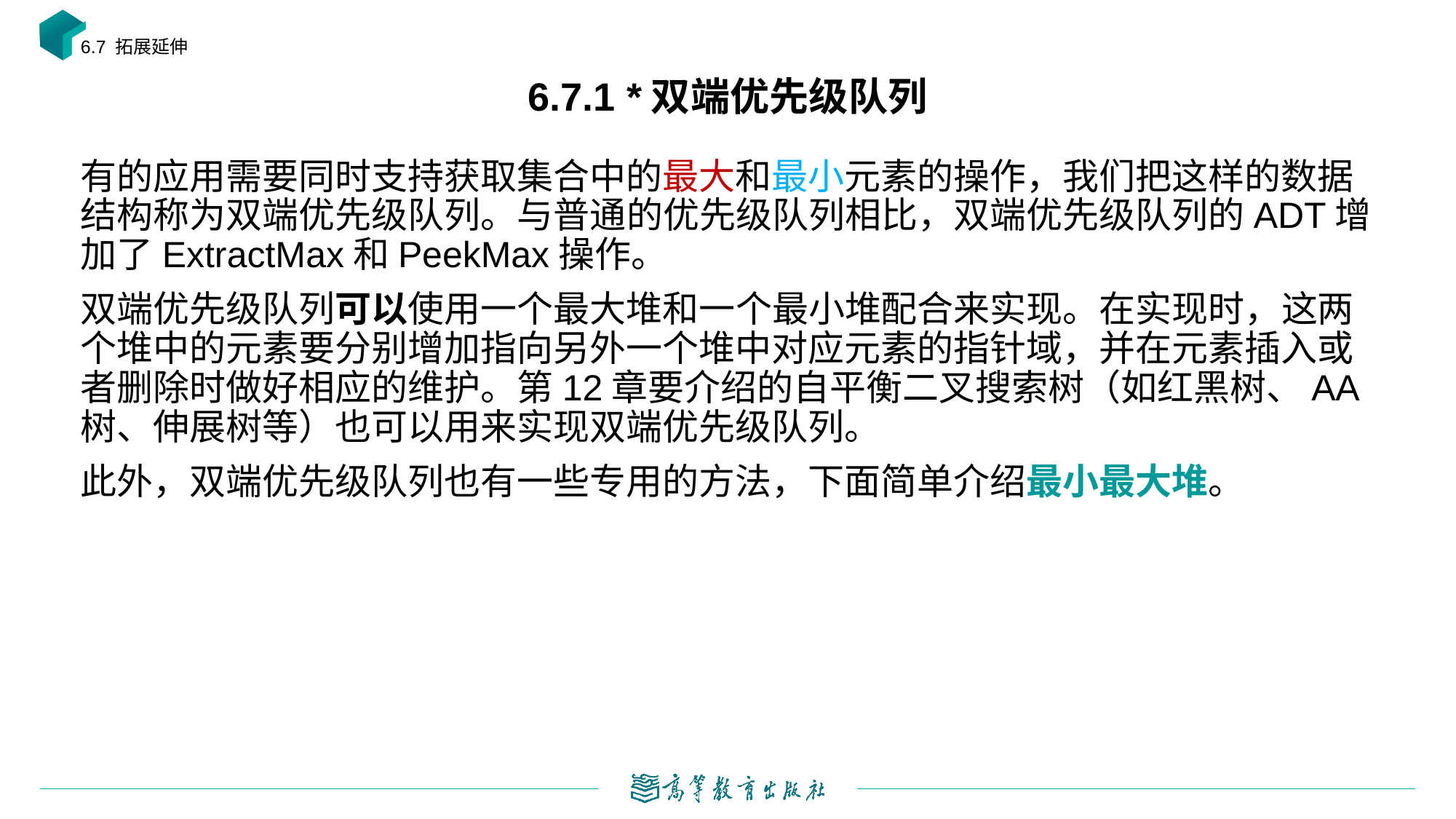

6.7 拓展延伸

# 6.7.1 *双端优先级队列
有的应用需要同时支持获取集合中的最大和最小元素的操作，我们把这样的数据结构称为双端优先级队列。与普通的优先级队列相比，双端优先级队列的ADT增加了ExtractMax和PeekMax操作。
双端优先级队列可以使用一个最大堆和一个最小堆配合来实现。在实现时，这两个堆中的元素要分别增加指向另外一个堆中对应元素的指针域，并在元素插入或者删除时做好相应的维护。第12章要介绍的自平衡二叉搜索树（如红黑树、AA树、伸展树等）也可以用来实现双端优先级队列。
此外，双端优先级队列也有一些专用的方法，下面简单介绍最小最大堆。